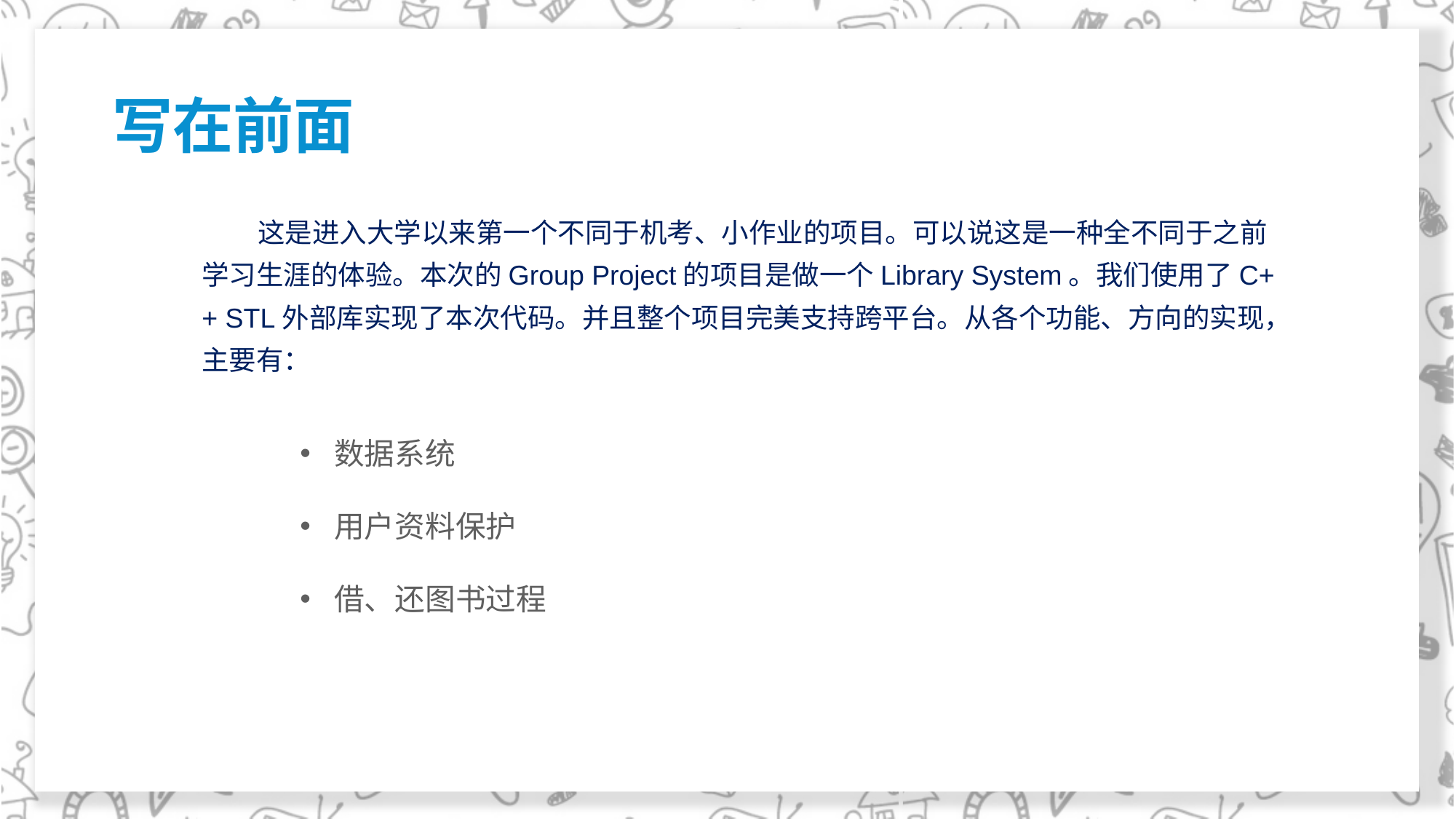

# 写在前面
        这是进入大学以来第一个不同于机考、小作业的项目。可以说这是一种全不同于之前学习生涯的体验。本次的Group Project的项目是做一个Library System。我们使用了C++ STL外部库实现了本次代码。并且整个项目完美支持跨平台。从各个功能、方向的实现，主要有：
数据系统
用户资料保护
借、还图书过程